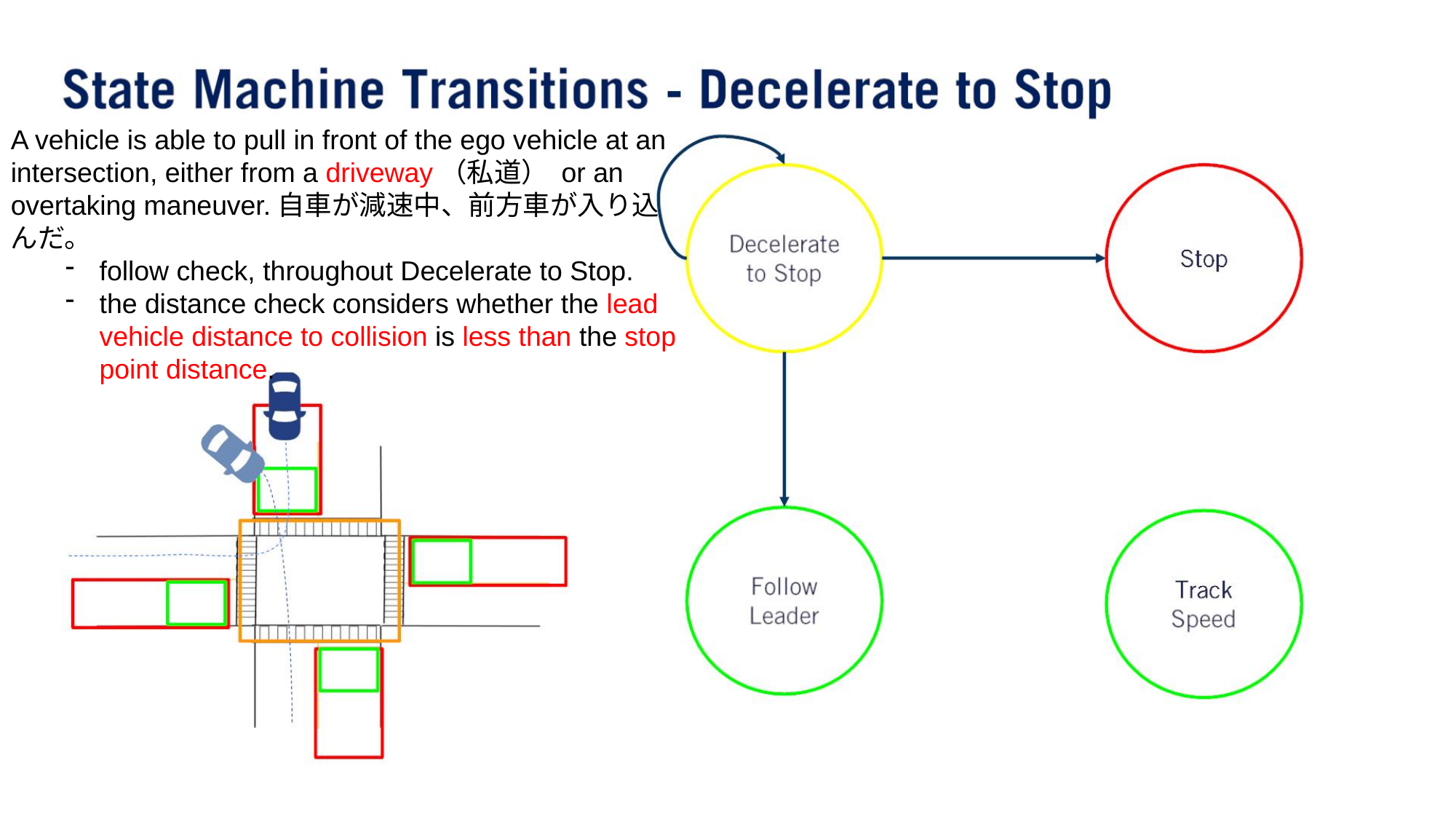

A vehicle is able to pull in front of the ego vehicle at an intersection, either from a driveway（私道） or an overtaking maneuver.⾃⾞が減速中、前⽅⾞が入り込んだ。
follow check, throughout Decelerate to Stop.
the distance check considers whether the lead vehicle distance to collision is less than the stop point distance.